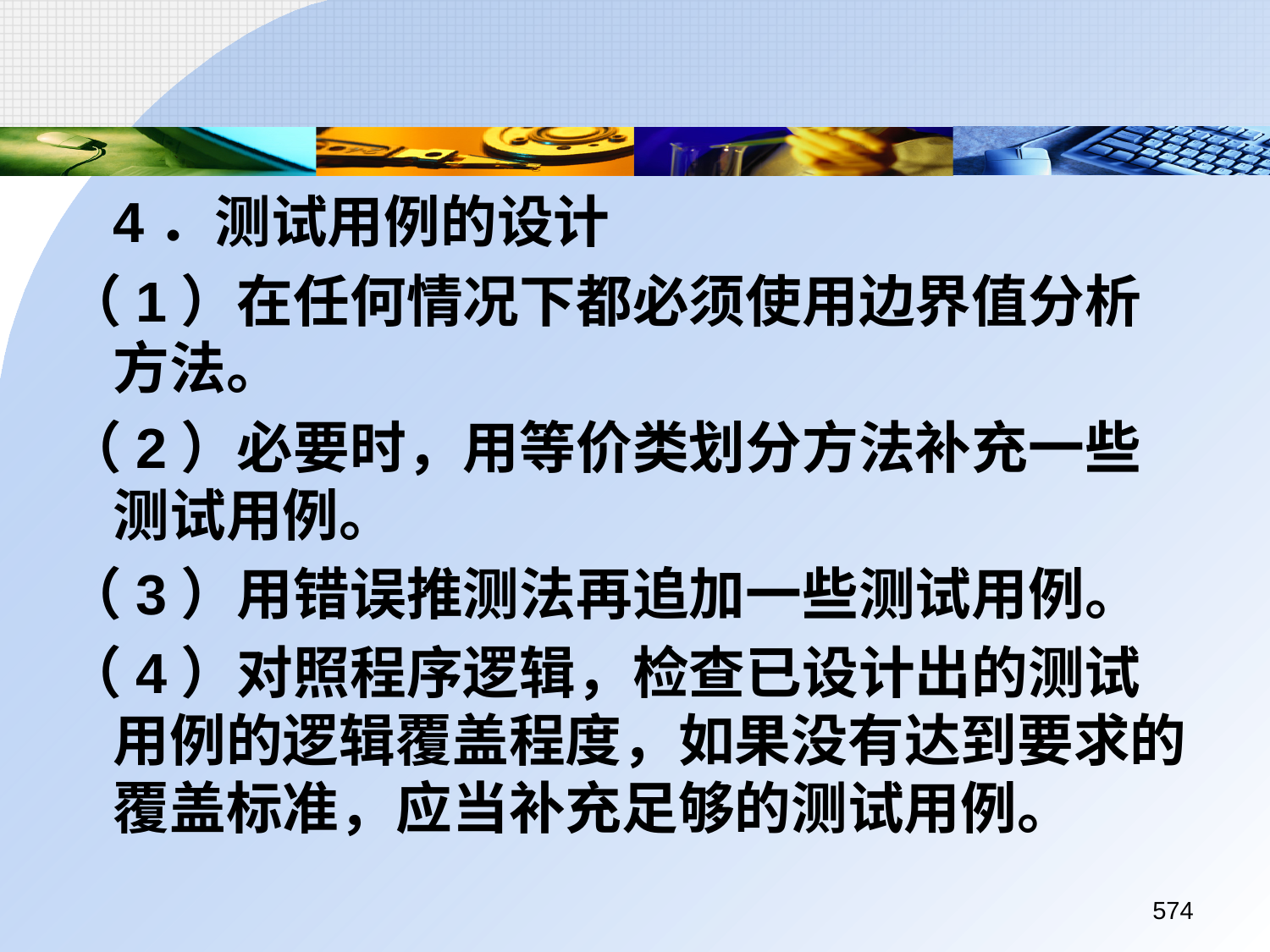

4．测试用例的设计
（1）在任何情况下都必须使用边界值分析方法。
（2）必要时，用等价类划分方法补充一些测试用例。
（3）用错误推测法再追加一些测试用例。
（4）对照程序逻辑，检查已设计出的测试用例的逻辑覆盖程度，如果没有达到要求的覆盖标准，应当补充足够的测试用例。

574